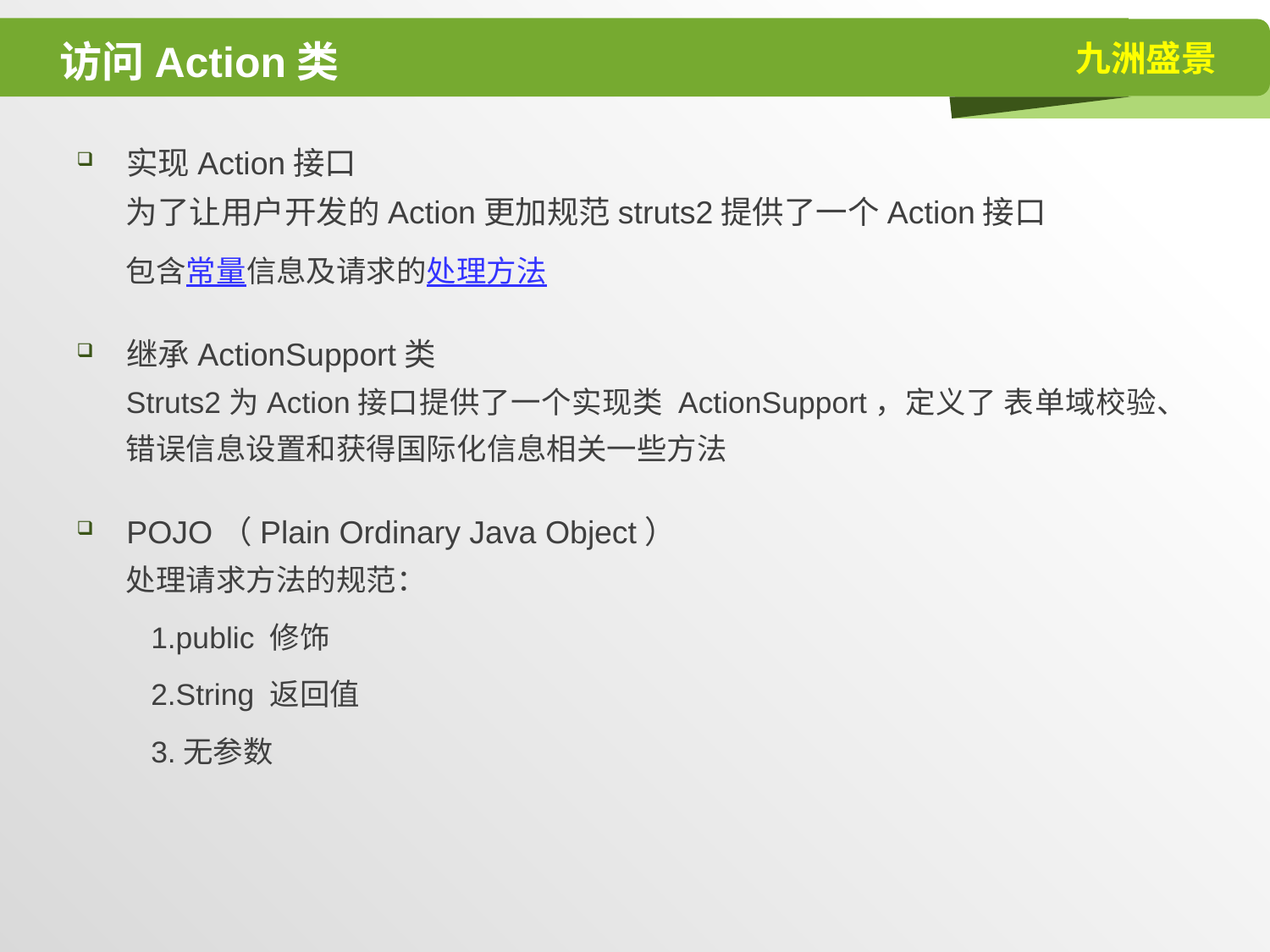

# 访问Action类
实现Action接口
为了让用户开发的Action更加规范struts2提供了一个Action接口
包含常量信息及请求的处理方法
继承ActionSupport类
Struts2为Action接口提供了一个实现类 ActionSupport，定义了 表单域校验、错误信息设置和获得国际化信息相关一些方法
POJO（Plain Ordinary Java Object）
处理请求方法的规范：
   1.public 修饰
   2.String 返回值
   3.无参数